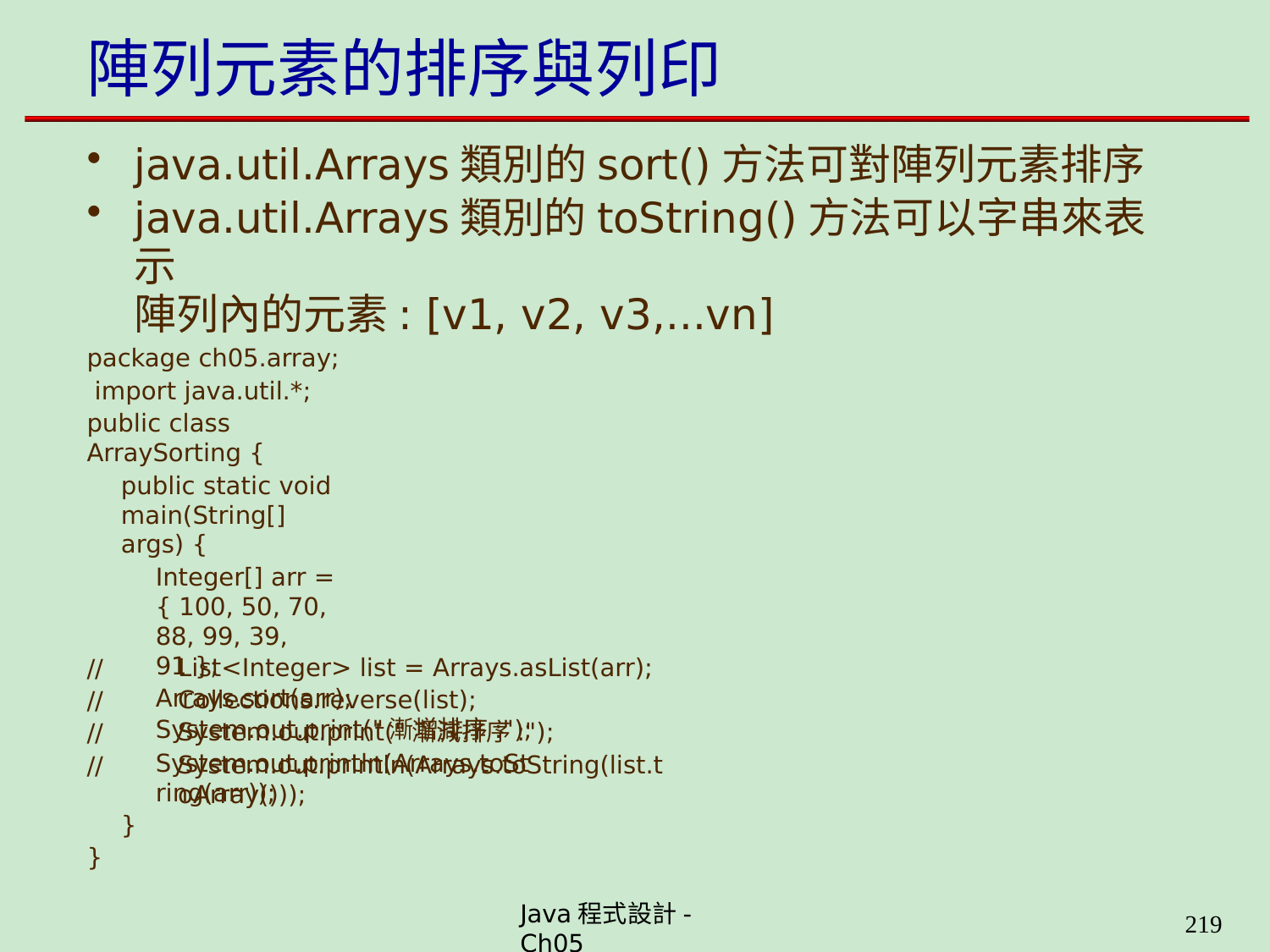

# 陣列元素的排序與列印
java.util.Arrays類別的sort()方法可對陣列元素排序
java.util.Arrays類別的toString()方法可以字串來表示
陣列內的元素: [v1, v2, v3,...vn]
package ch05.array;  import java.util.*;
public class ArraySorting {
public static void main(String[] args) {
Integer[] arr = { 100, 50, 70, 88, 99, 39, 91 };
Arrays.sort(arr);  System.out.print("漸增排序:");
System.out.println(Arrays.toString(arr));
}
}
//
//
//
//
List<Integer> list = Arrays.asList(arr);  Collections.reverse(list);  System.out.print("漸減排序:");
System.out.println(Arrays.toString(list.toArray()));
Java程式設計-Ch05
219